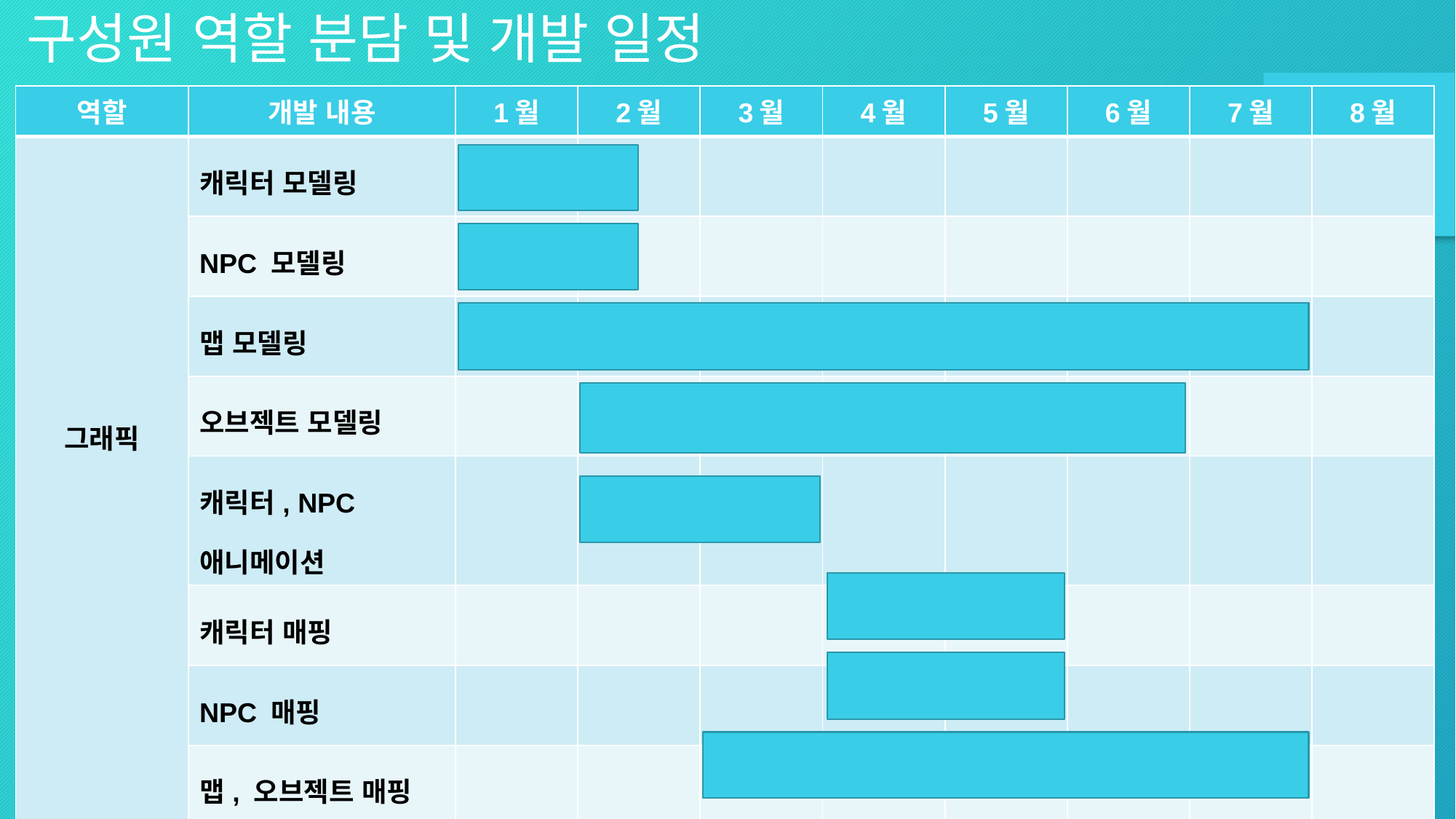

구성원 역할 분담 및 개발 일정
| 역할 | 개발 내용 | 1월 | 2월 | 3월 | 4월 | 5월 | 6월 | 7월 | 8월 |
| --- | --- | --- | --- | --- | --- | --- | --- | --- | --- |
| 그래픽 | 캐릭터 모델링 |  |  |  |  |  |  |  |  |
|  | NPC 모델링 |  |  |  |  |  |  |  |  |
|  | 맵 모델링 |  |  |  |  |  |  |  |  |
|  | 오브젝트 모델링 |  |  |  |  |  |  |  |  |
|  | 캐릭터, NPC 애니메이션 |  |  |  |  |  |  |  |  |
|  | 캐릭터 매핑 |  |  |  |  |  |  |  |  |
|  | NPC 매핑 |  |  |  |  |  |  |  |  |
|  | 맵, 오브젝트 매핑 |  |  |  |  |  |  |  |  |